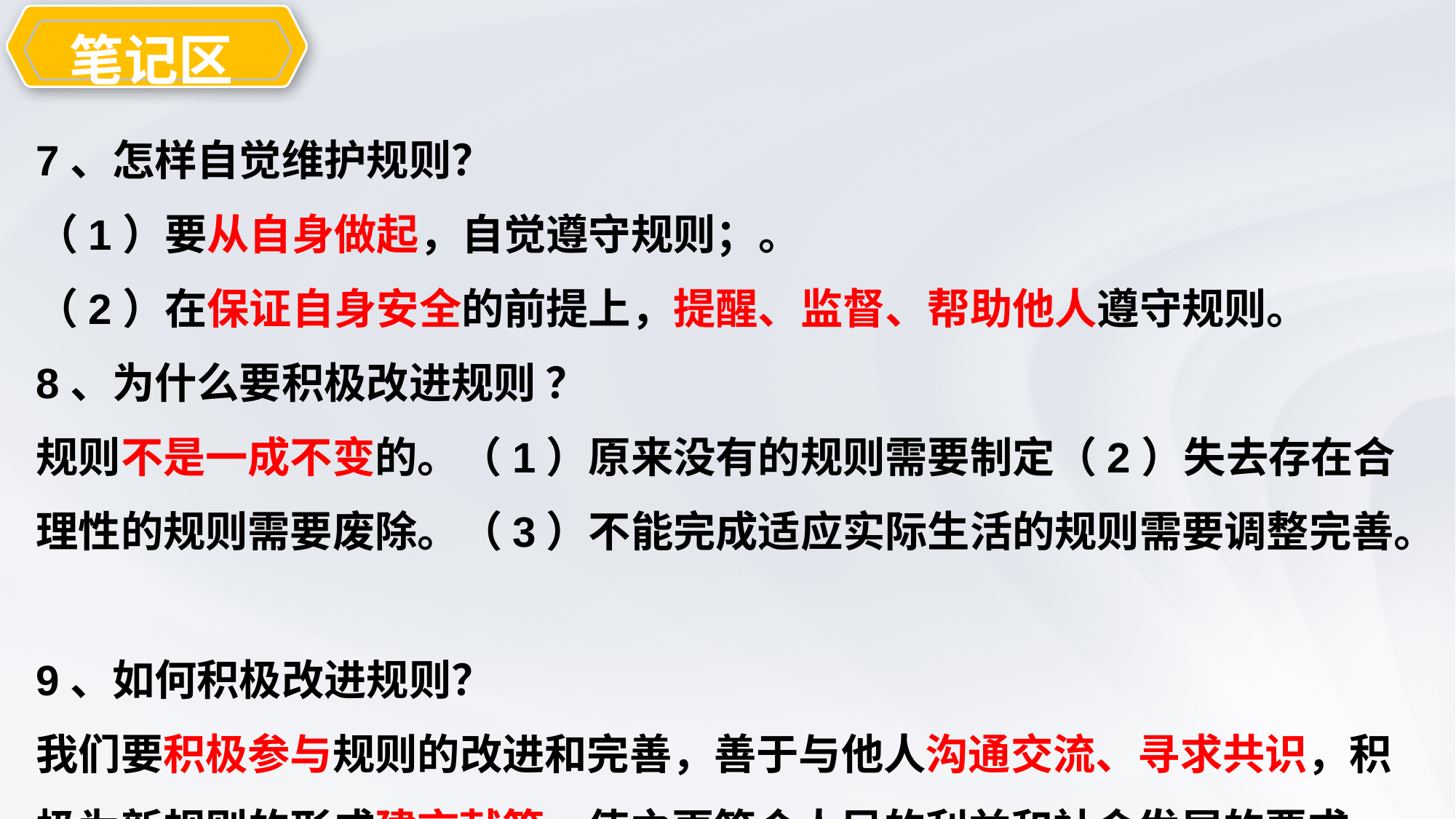

笔记区
教学目
7、怎样自觉维护规则？
（1）要从自身做起，自觉遵守规则；。
（2）在保证自身安全的前提上，提醒、监督、帮助他人遵守规则。
8、为什么要积极改进规则 ？
规则不是一成不变的。（1）原来没有的规则需要制定（2）失去存在合理性的规则需要废除。（3）不能完成适应实际生活的规则需要调整完善。
9、如何积极改进规则？
我们要积极参与规则的改进和完善，善于与他人沟通交流、寻求共识，积极为新规则的形成建言献策，使之更符合人民的利益和社会发展的要求。